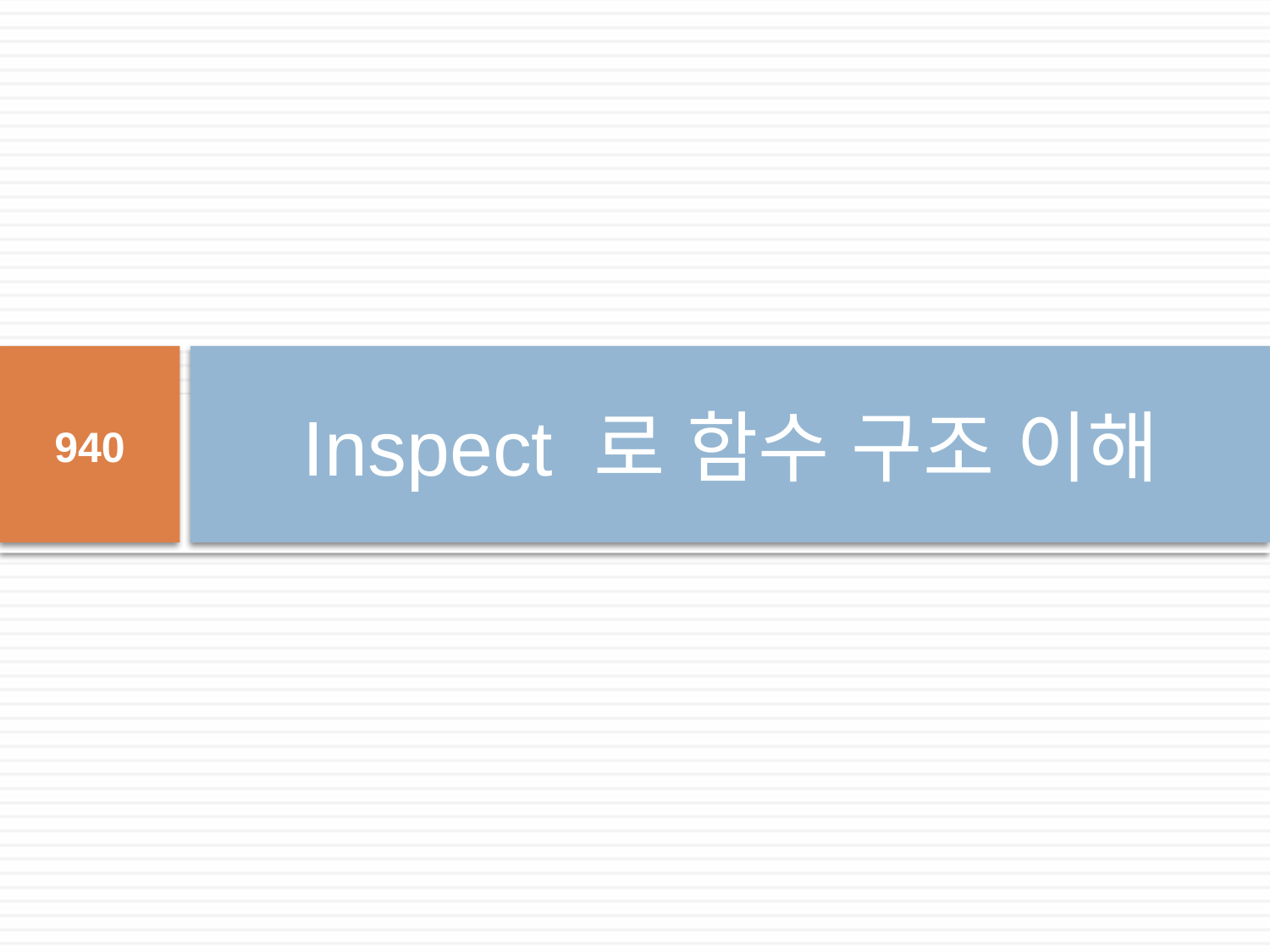

# Inspect 로 함수 구조 이해
940